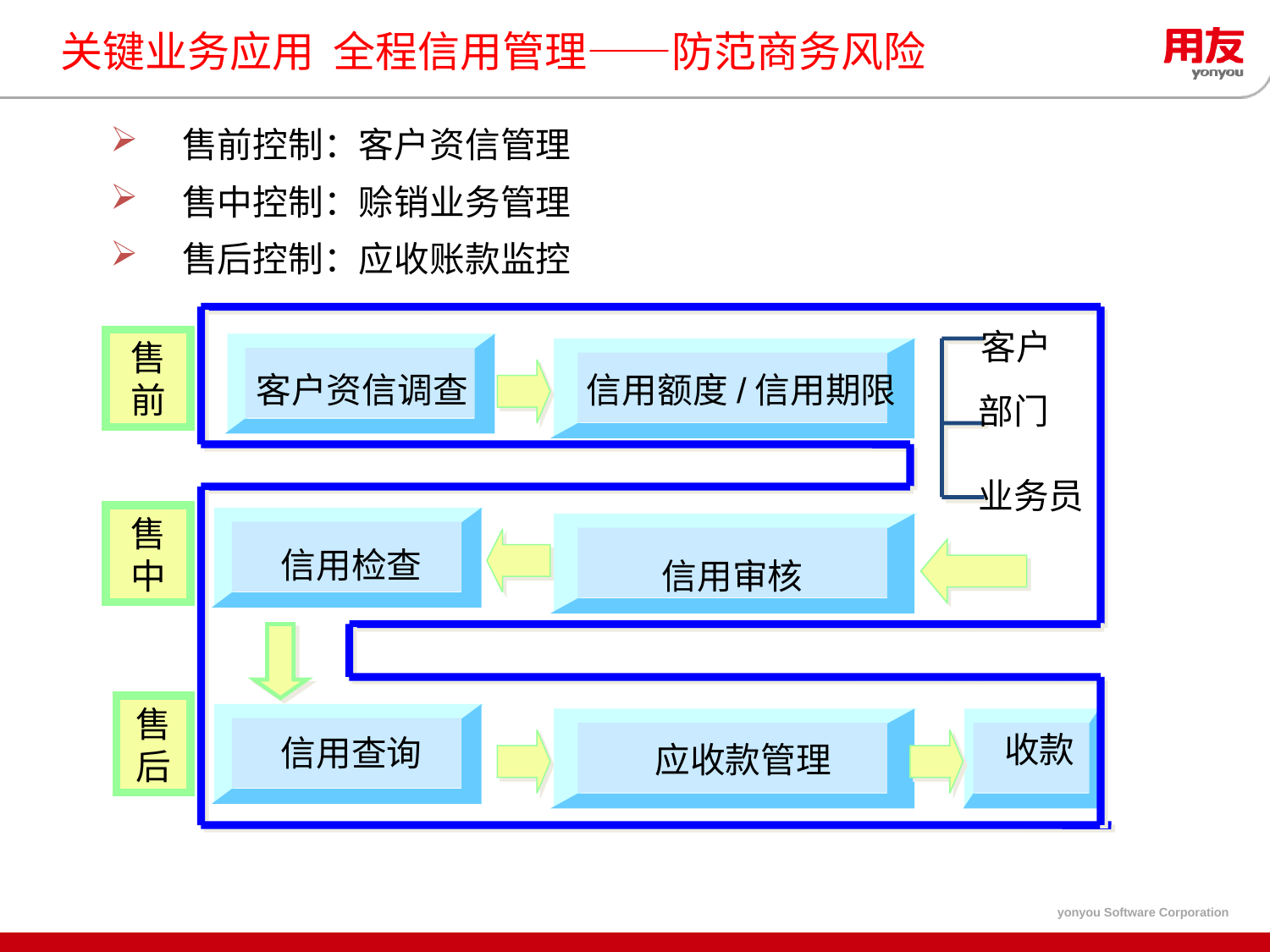

关键业务应用  全程信用管理——防范商务风险
  售前控制：客户资信管理
  售中控制：赊销业务管理
  售后控制：应收账款监控
客户

售
前

客户资信调查
信用额度/信用期限

部门

业务员

售
中

信用检查

信用审核

售
后

收款

信用查询
应收款管理